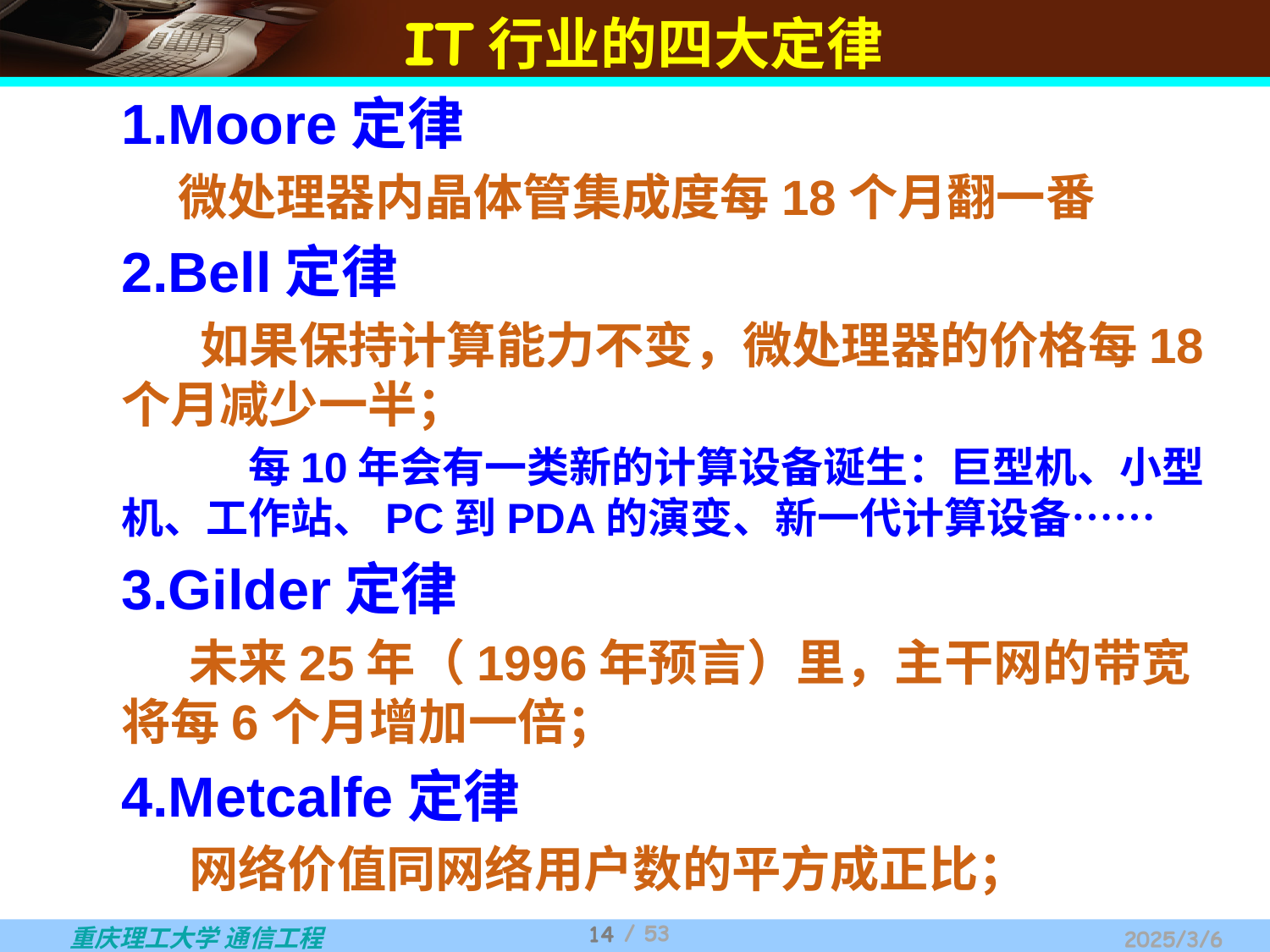

# IT行业的四大定律
Moore定律
    微处理器内晶体管集成度每18个月翻一番
Bell定律
      如果保持计算能力不变，微处理器的价格每18个月减少一半；
	每10年会有一类新的计算设备诞生：巨型机、小型机、工作站、PC到PDA的演变、新一代计算设备……
Gilder定律
     未来25年（1996年预言）里，主干网的带宽将每6个月增加一倍；
Metcalfe定律
     网络价值同网络用户数的平方成正比；
14
/ 53
2025/3/6 Thursday